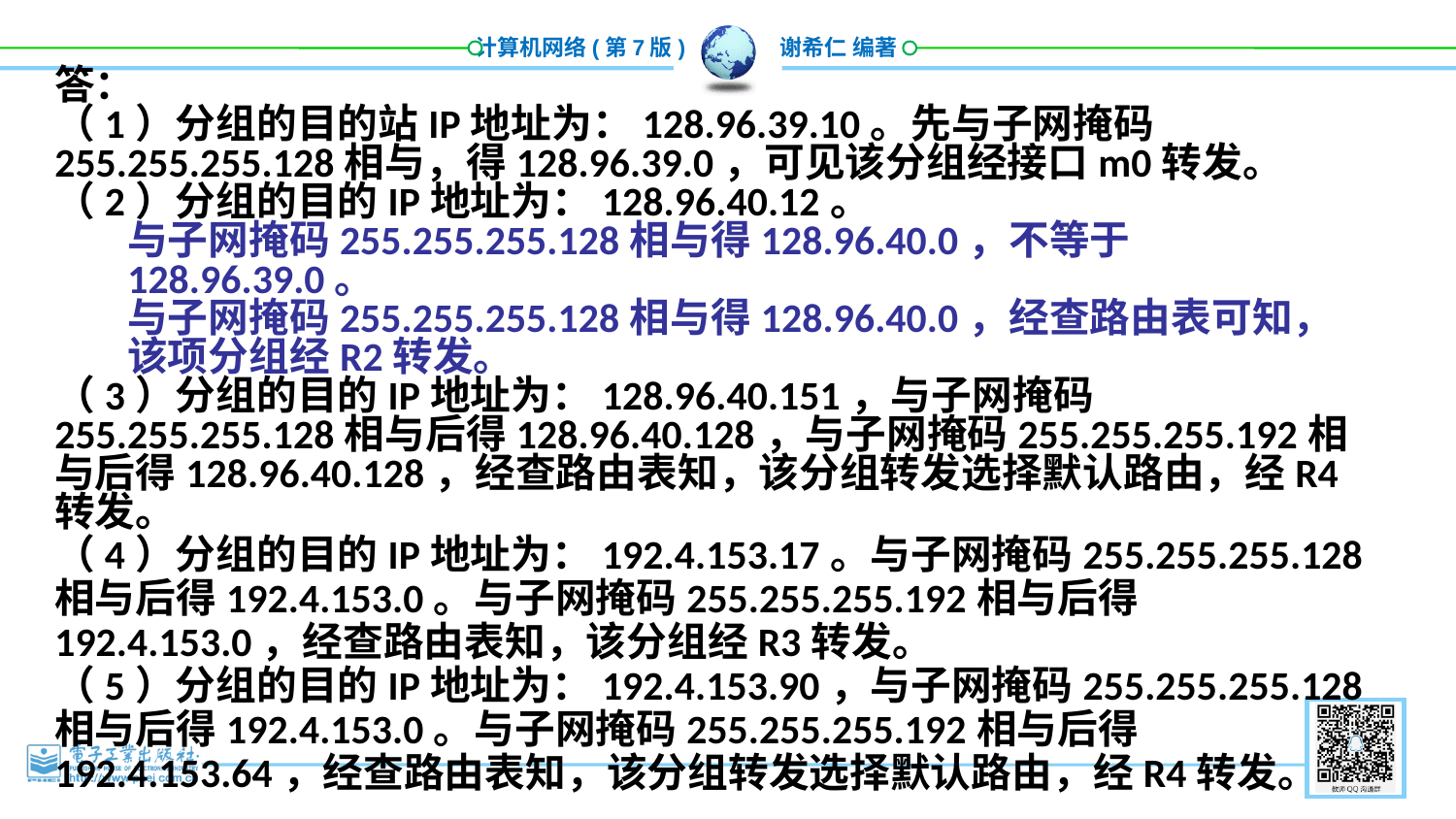

答：
（1）分组的目的站IP地址为：128.96.39.10。先与子网掩码255.255.255.128相与，得128.96.39.0，可见该分组经接口m0转发。
（2）分组的目的IP地址为：128.96.40.12。
与子网掩码255.255.255.128相与得128.96.40.0，不等于128.96.39.0。
与子网掩码255.255.255.128相与得128.96.40.0，经查路由表可知，该项分组经R2转发。
（3）分组的目的IP地址为：128.96.40.151，与子网掩码255.255.255.128相与后得128.96.40.128，与子网掩码255.255.255.192相与后得128.96.40.128，经查路由表知，该分组转发选择默认路由，经R4转发。
（4）分组的目的IP地址为：192.4.153.17。与子网掩码255.255.255.128相与后得192.4.153.0。与子网掩码255.255.255.192相与后得192.4.153.0，经查路由表知，该分组经R3转发。
（5）分组的目的IP地址为：192.4.153.90，与子网掩码255.255.255.128相与后得192.4.153.0。与子网掩码255.255.255.192相与后得192.4.153.64，经查路由表知，该分组转发选择默认路由，经R4转发。